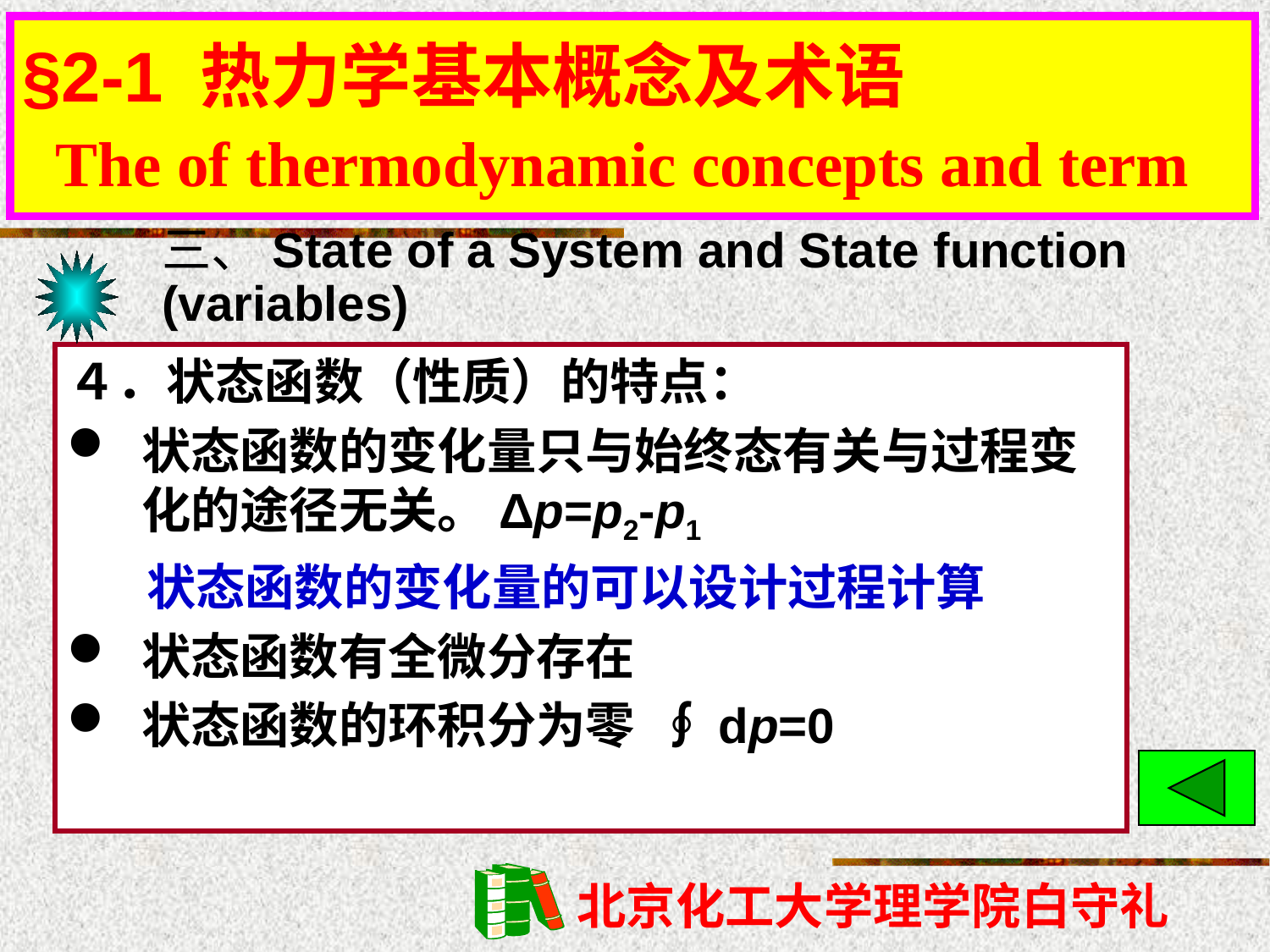

§2-1 热力学基本概念及术语
 The of thermodynamic concepts and term
# §2-1 热力学基本概念及术语

三、State of a System and State function (variables)
４．状态函数（性质）的特点：
状态函数的变化量只与始终态有关与过程变化的途径无关。Δp=p2-p1
      状态函数的变化量的可以设计过程计算
状态函数有全微分存在
状态函数的环积分为零  ∮dp=0